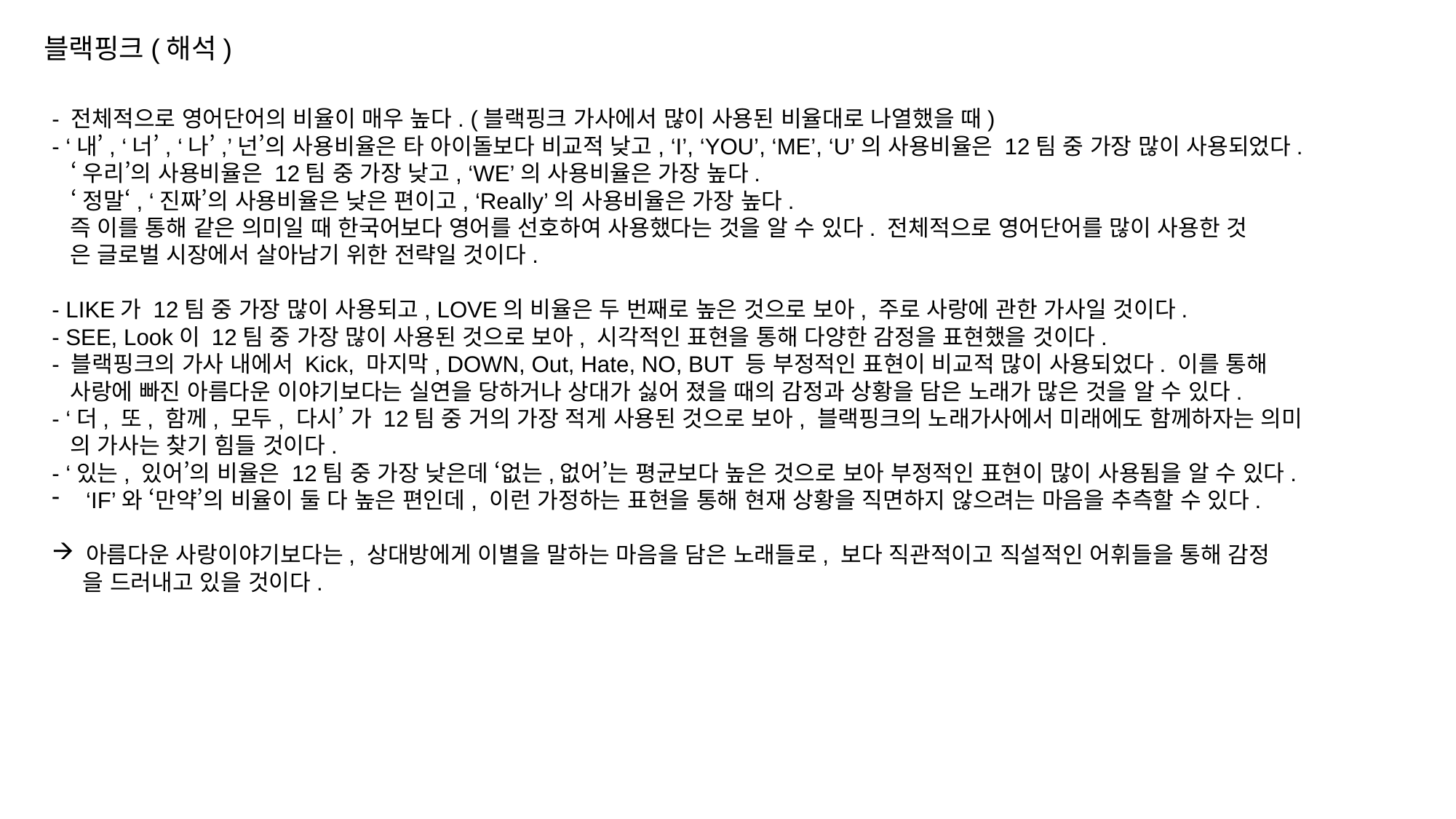

블랙핑크(해석)
- 전체적으로 영어단어의 비율이 매우 높다. (블랙핑크 가사에서 많이 사용된 비율대로 나열했을 때)
- ‘내’, ‘너’, ‘나’,’넌’의 사용비율은 타 아이돌보다 비교적 낮고, ‘I’, ‘YOU’, ‘ME’, ‘U’의 사용비율은 12팀 중 가장 많이 사용되었다.
   ‘우리’의 사용비율은 12팀 중 가장 낮고, ‘WE’의 사용비율은 가장 높다.
   ‘정말‘, ‘진짜’의 사용비율은 낮은 편이고, ‘Really’의 사용비율은 가장 높다.
  즉 이를 통해 같은 의미일 때 한국어보다 영어를 선호하여 사용했다는 것을 알 수 있다. 전체적으로 영어단어를 많이 사용한 것
  은 글로벌 시장에서 살아남기 위한 전략일 것이다.

- LIKE가 12팀 중 가장 많이 사용되고, LOVE의 비율은 두 번째로 높은 것으로 보아, 주로 사랑에 관한 가사일 것이다.
- SEE, Look이 12팀 중 가장 많이 사용된 것으로 보아, 시각적인 표현을 통해 다양한 감정을 표현했을 것이다.
- 블랙핑크의 가사 내에서 Kick, 마지막, DOWN, Out, Hate, NO, BUT 등 부정적인 표현이 비교적 많이 사용되었다. 이를 통해
  사랑에 빠진 아름다운 이야기보다는 실연을 당하거나 상대가 싫어 졌을 때의 감정과 상황을 담은 노래가 많은 것을 알 수 있다.
- ‘더, 또, 함께, 모두, 다시’ 가 12팀 중 거의 가장 적게 사용된 것으로 보아, 블랙핑크의 노래가사에서 미래에도 함께하자는 의미
  의 가사는 찾기 힘들 것이다.
- ‘있는, 있어’의 비율은 12팀 중 가장 낮은데 ‘없는,없어’는 평균보다 높은 것으로 보아 부정적인 표현이 많이 사용됨을 알 수 있다.
‘IF’와 ‘만약’의 비율이 둘 다 높은 편인데, 이런 가정하는 표현을 통해 현재 상황을 직면하지 않으려는 마음을 추측할 수 있다.

아름다운 사랑이야기보다는, 상대방에게 이별을 말하는 마음을 담은 노래들로, 보다 직관적이고 직설적인 어휘들을 통해 감정
    을 드러내고 있을 것이다.